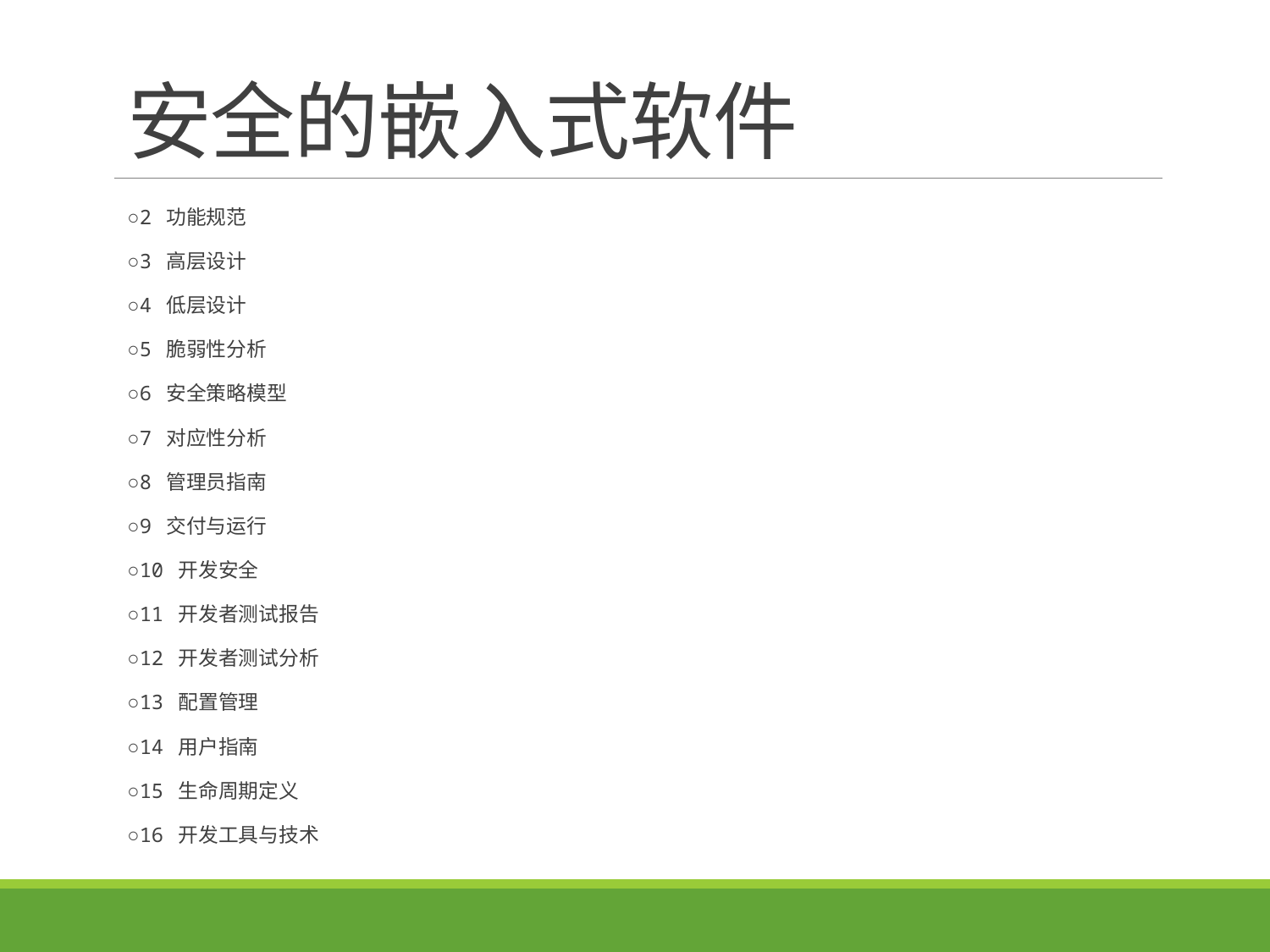

# 安全的嵌入式软件
○2 功能规范
○3 高层设计
○4 低层设计
○5 脆弱性分析
○6 安全策略模型
○7 对应性分析
○8 管理员指南
○9 交付与运行
○10 开发安全
○11 开发者测试报告
○12 开发者测试分析
○13 配置管理
○14 用户指南
○15 生命周期定义
○16 开发工具与技术